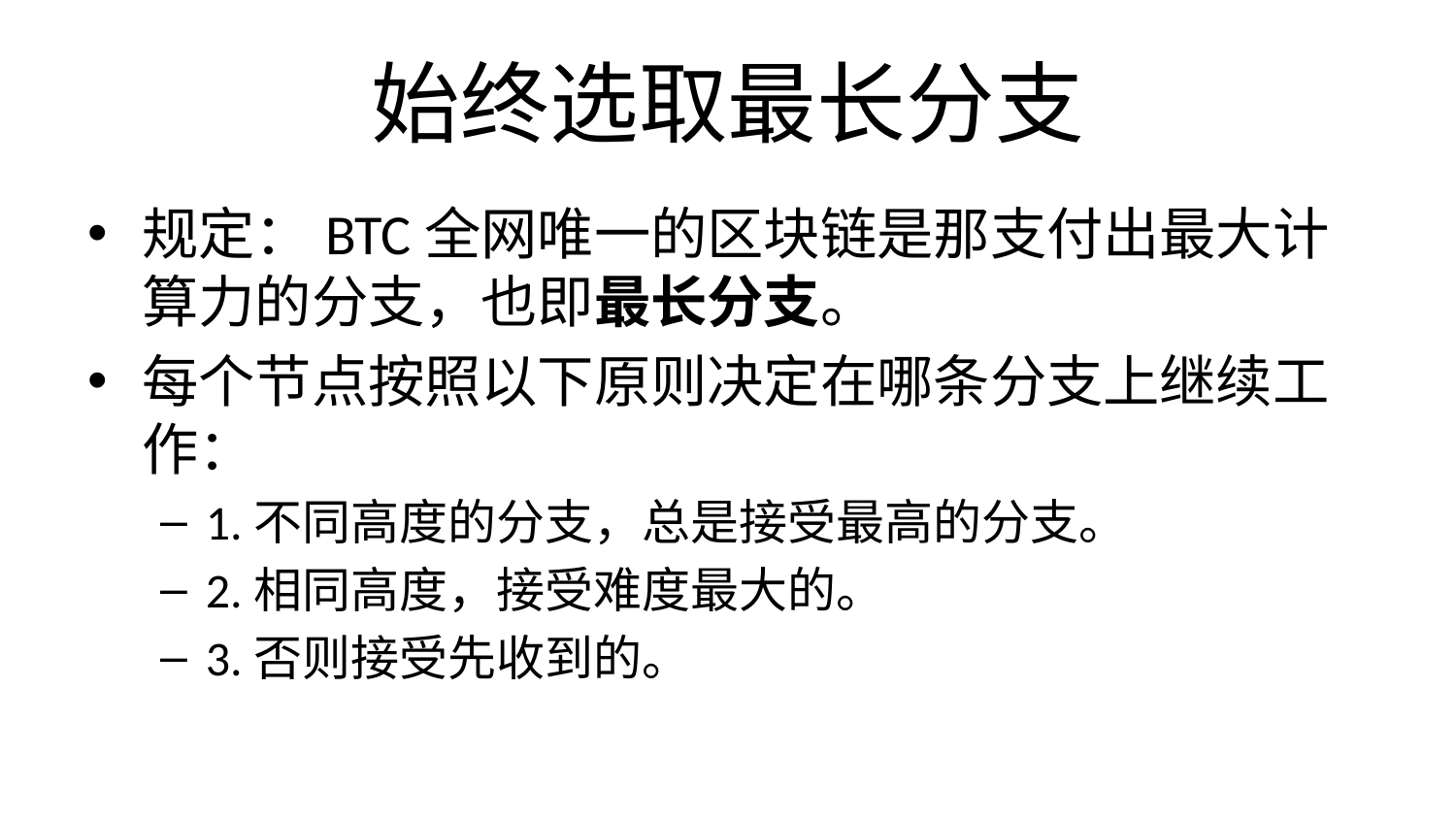

# 始终选取最长分支
规定：BTC全网唯一的区块链是那支付出最大计算力的分支，也即最长分支。
每个节点按照以下原则决定在哪条分支上继续工作：
1.不同高度的分支，总是接受最高的分支。
2.相同高度，接受难度最大的。
3.否则接受先收到的。